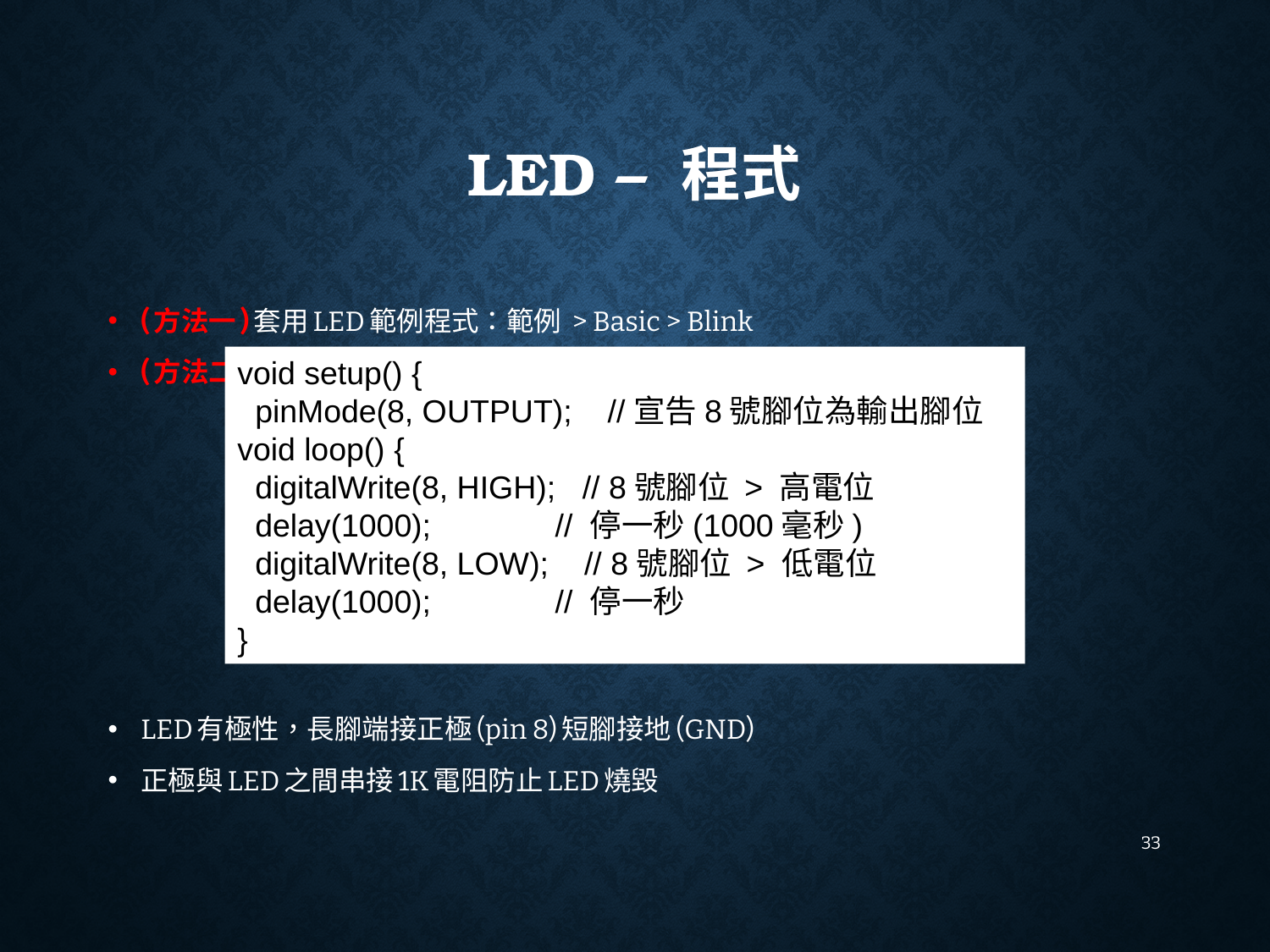

# LED – 程式
(方法一)套用LED範例程式：範例 > Basic > Blink
(方法二)自行編寫程式：

LED有極性，長腳端接正極(pin 8)短腳接地(GND)
正極與LED之間串接1K電阻防止LED燒毀

void setup() {
  pinMode(8, OUTPUT);    //宣告8號腳位為輸出腳位
void loop() {
  digitalWrite(8, HIGH);   // 8號腳位 > 高電位
  delay(1000);              // 停一秒(1000毫秒)
  digitalWrite(8, LOW);    // 8號腳位 > 低電位
  delay(1000);              // 停一秒
}
33